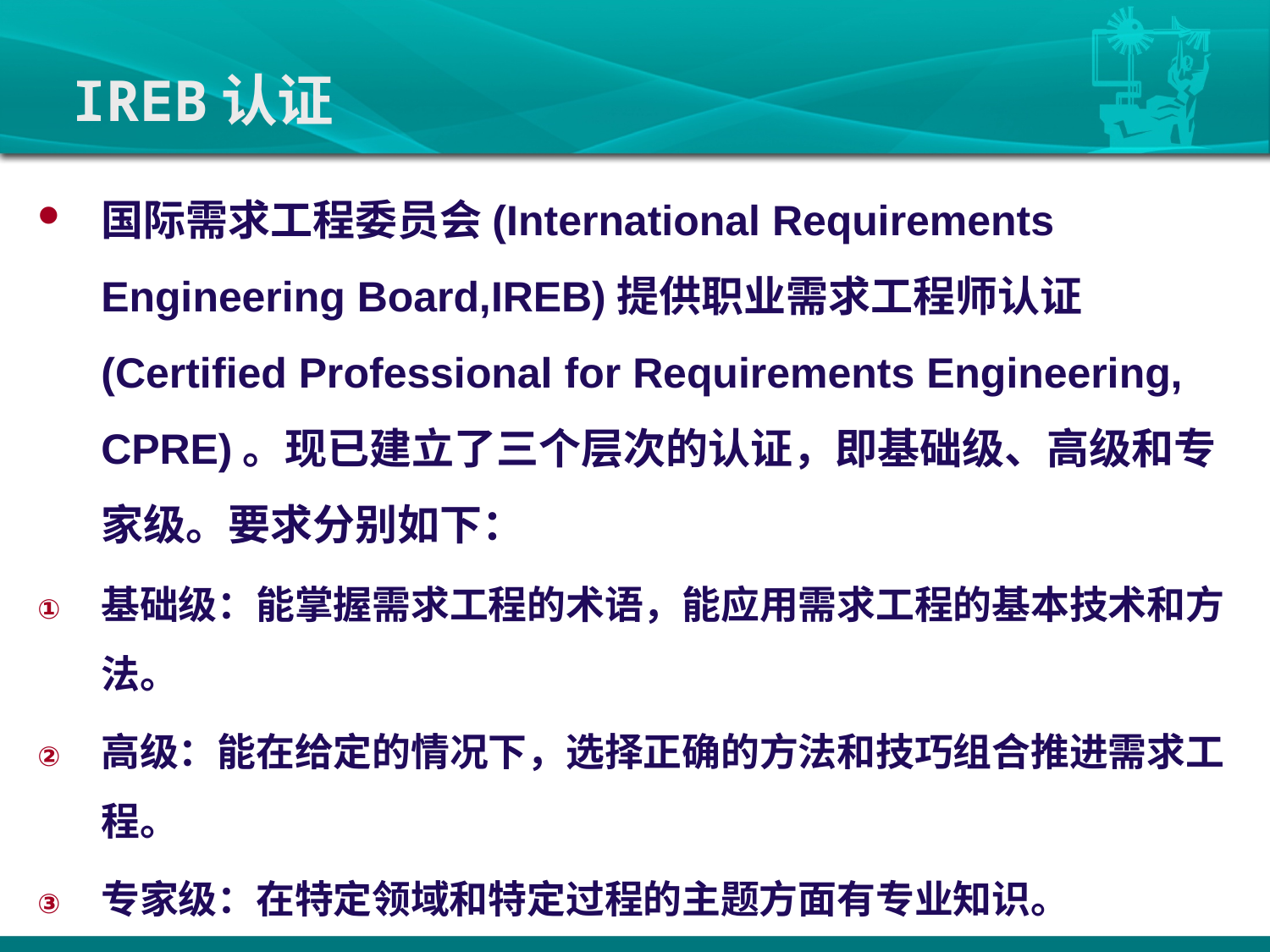

# IREB认证
国际需求工程委员会(International Requirements Engineering Board,IREB)提供职业需求工程师认证(Certified Professional for Requirements Engineering, CPRE)。现已建立了三个层次的认证，即基础级、高级和专家级。要求分别如下：
基础级：能掌握需求工程的术语，能应用需求工程的基本技术和方法。
高级：能在给定的情况下，选择正确的方法和技巧组合推进需求工程。
专家级：在特定领域和特定过程的主题方面有专业知识。